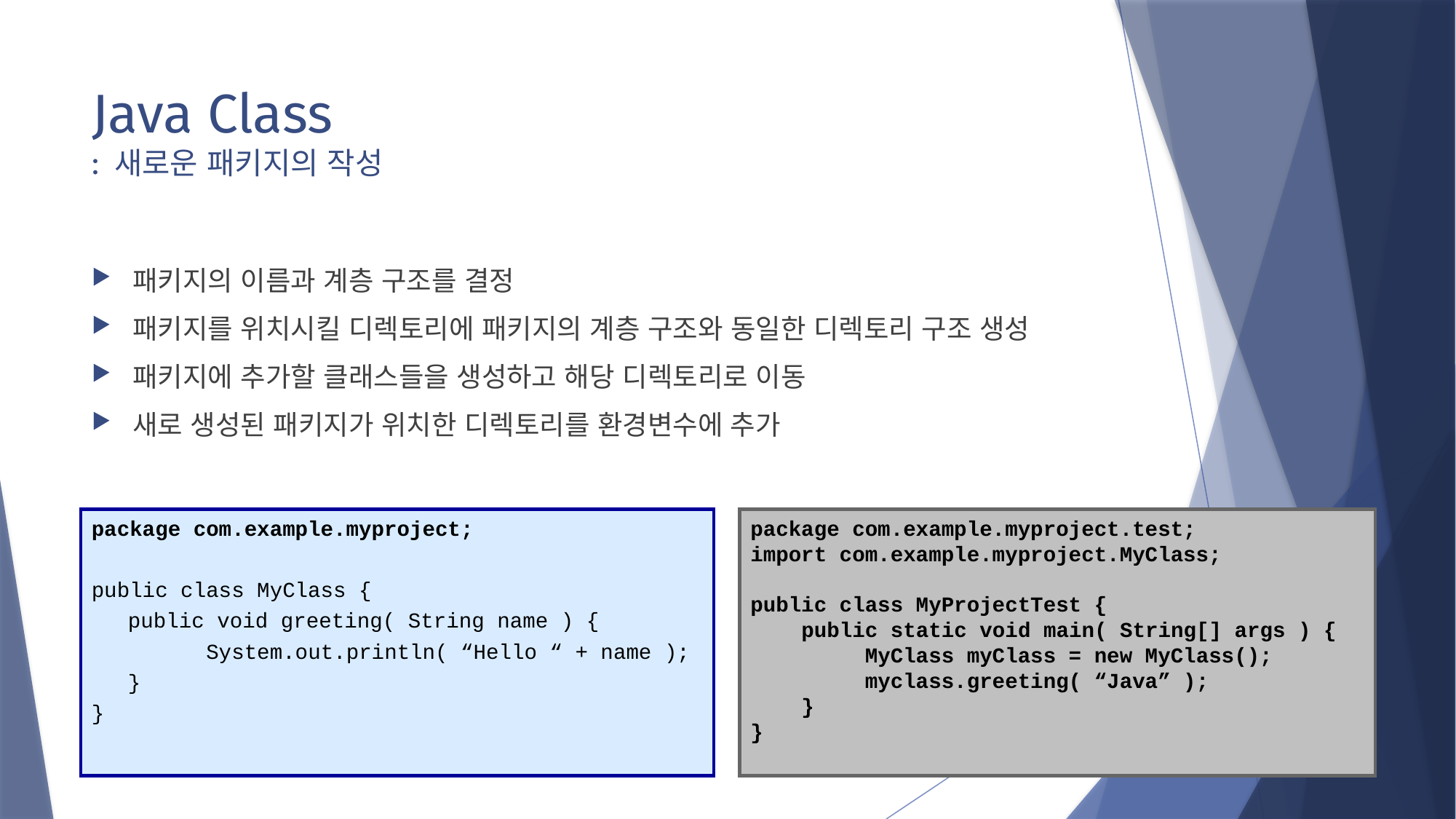

# Java Class : 새로운 패키지의 작성
패키지의 이름과 계층 구조를 결정
패키지를 위치시킬 디렉토리에 패키지의 계층 구조와 동일한 디렉토리 구조 생성
패키지에 추가할 클래스들을 생성하고 해당 디렉토리로 이동
새로 생성된 패키지가 위치한 디렉토리를 환경변수에 추가
package com.example.myproject;

public class MyClass {
	public void greeting( String name ) {
         System.out.println( “Hello “ + name );
	}
}
package com.example.myproject.test;
import com.example.myproject.MyClass;

public class MyProjectTest {
    public static void main( String[] args ) {
         MyClass myClass = new MyClass();
         myclass.greeting( “Java” );
    }
}